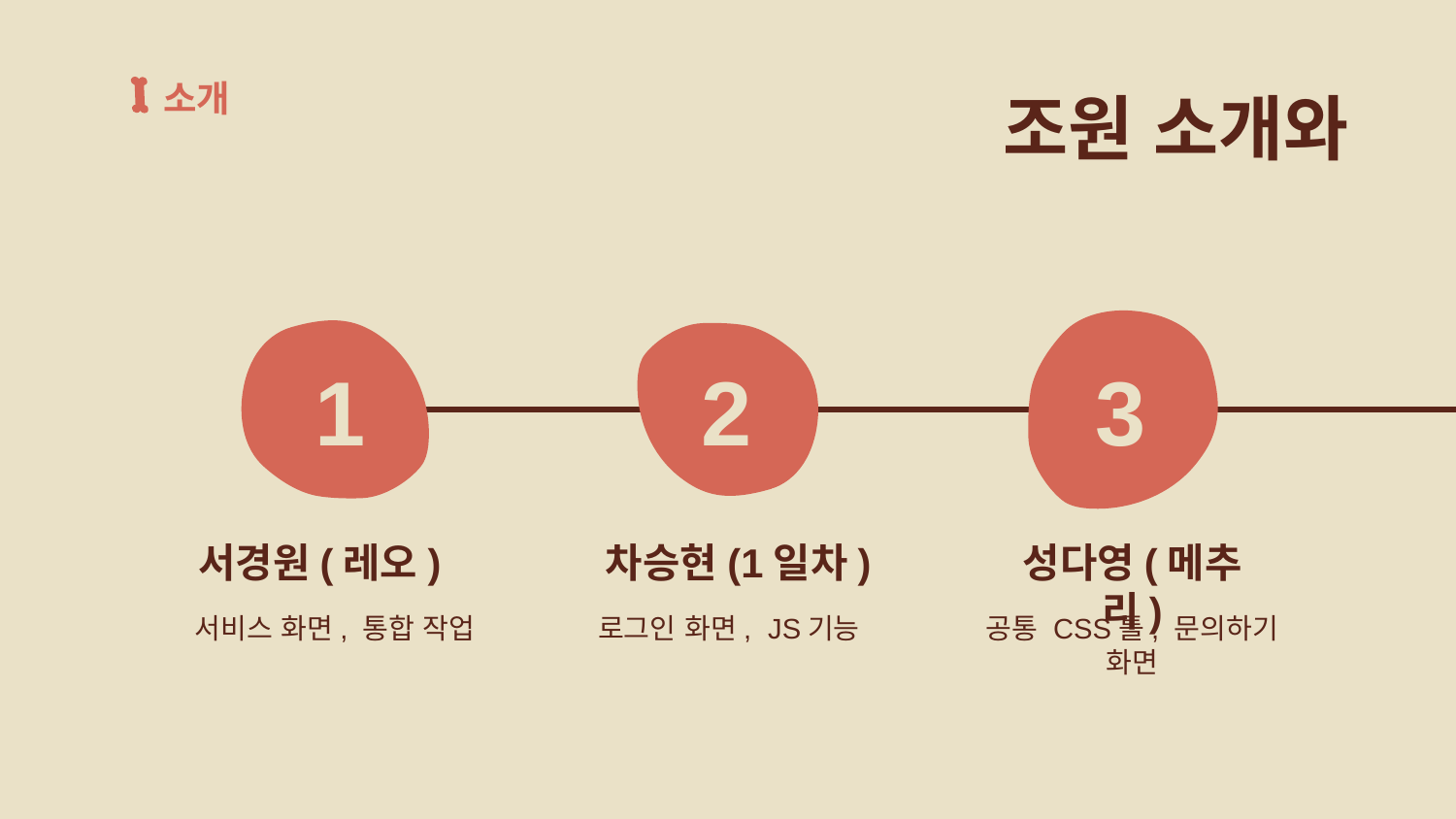

조원 소개와
소개

1
2
3
서경원(레오)
차승현(1일차)
성다영(메추리)
서비스 화면, 통합 작업
로그인 화면,  JS기능
공통 CSS틀, 문의하기 화면